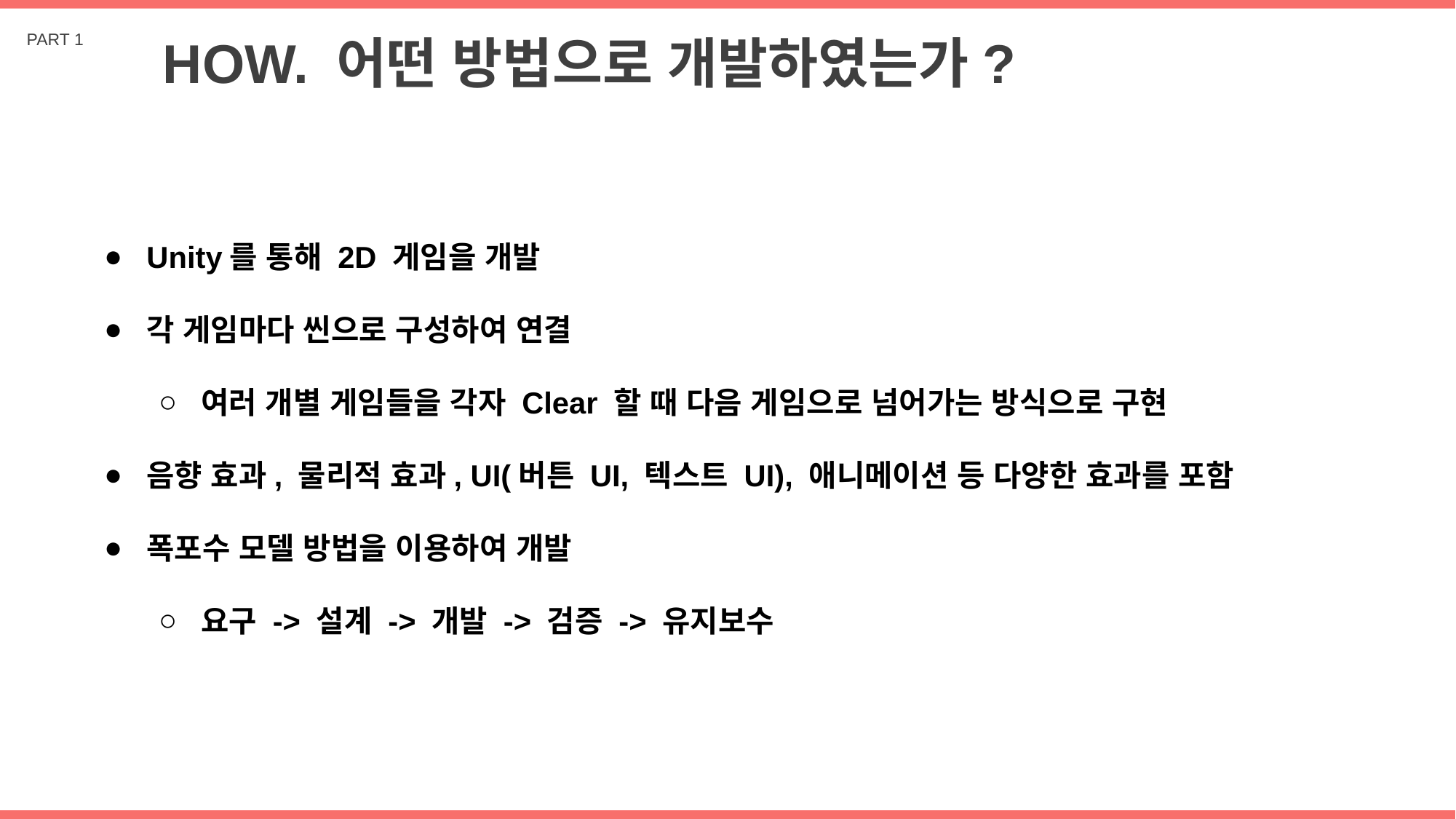

HOW. 어떤 방법으로 개발하였는가?
PART 1
Unity를 통해 2D 게임을 개발
각 게임마다 씬으로 구성하여 연결
여러 개별 게임들을 각자 Clear 할 때 다음 게임으로 넘어가는 방식으로 구현
음향 효과, 물리적 효과, UI(버튼 UI, 텍스트 UI), 애니메이션 등 다양한 효과를 포함
폭포수 모델 방법을 이용하여 개발
요구 -> 설계 -> 개발 -> 검증 -> 유지보수